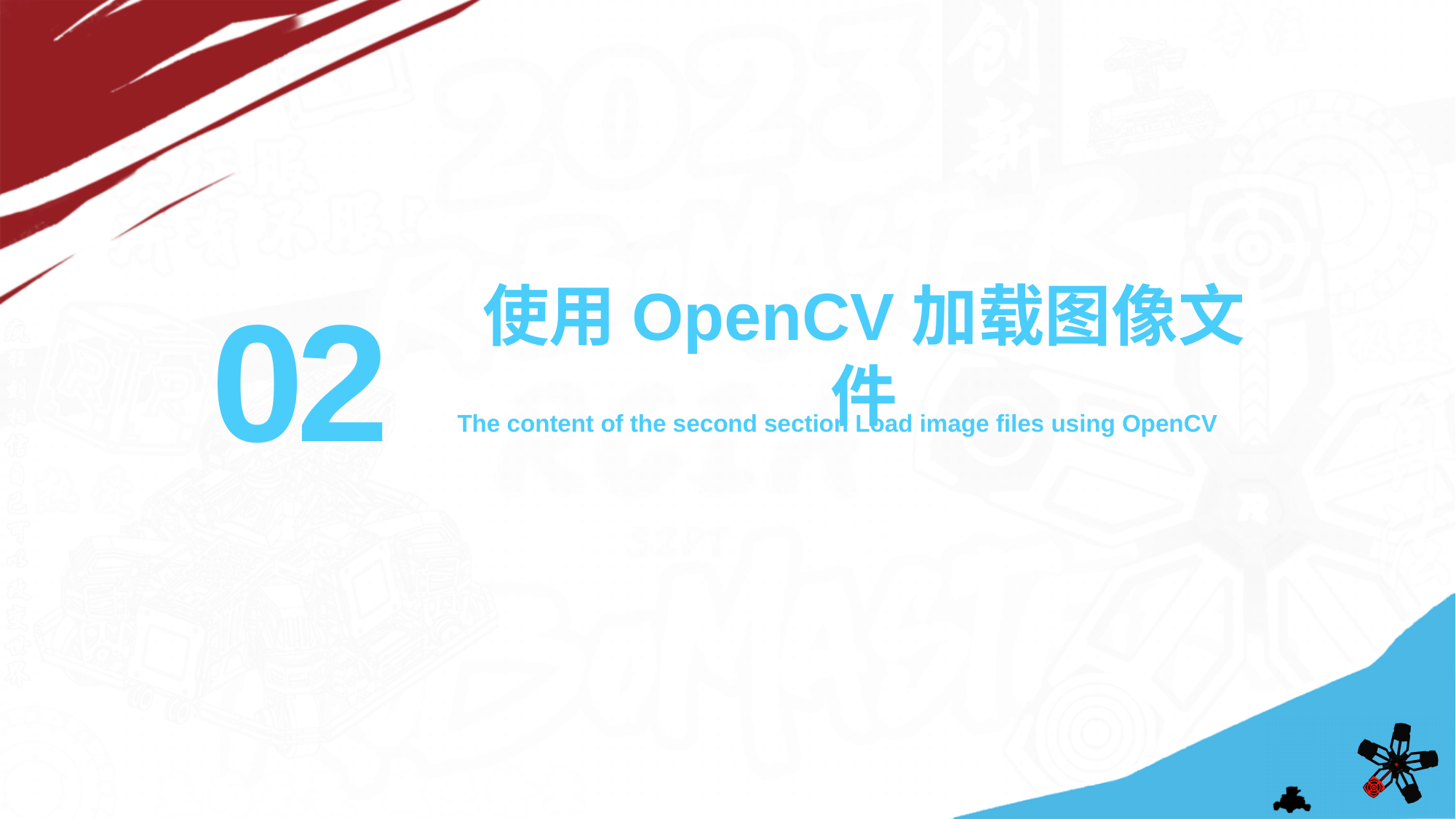

02
使用OpenCV加载图像文件
The content of the second section Load image files using OpenCV